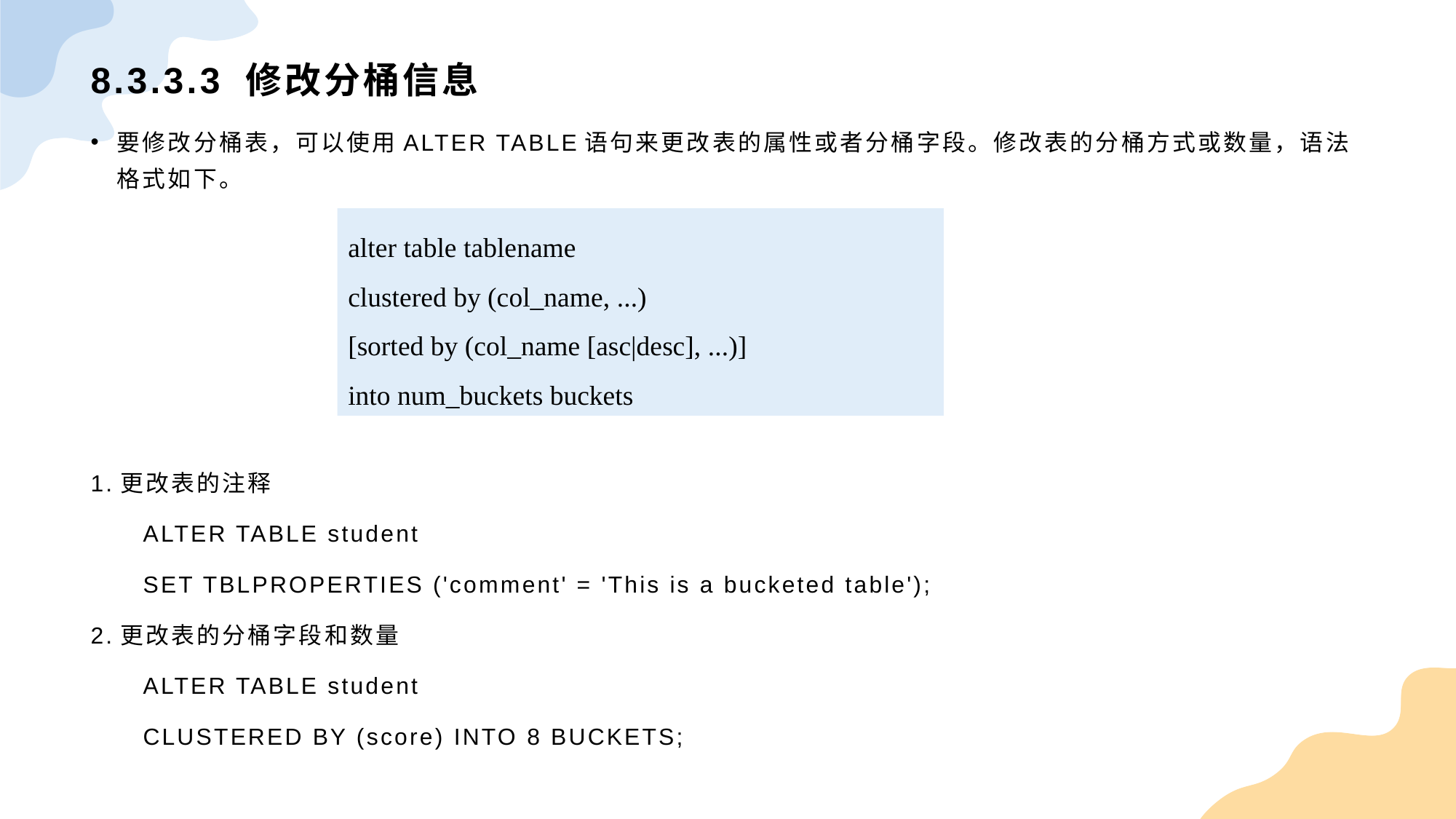

# 8.3.3.3 修改分桶信息
要修改分桶表，可以使用ALTER TABLE语句来更改表的属性或者分桶字段。修改表的分桶方式或数量，语法格式如下。

1.更改表的注释
ALTER TABLE student
SET TBLPROPERTIES ('comment' = 'This is a bucketed table');
2.更改表的分桶字段和数量
ALTER TABLE student
CLUSTERED BY (score) INTO 8 BUCKETS;
alter table tablename
clustered by (col_name, ...)
[sorted by (col_name [asc|desc], ...)]
into num_buckets buckets